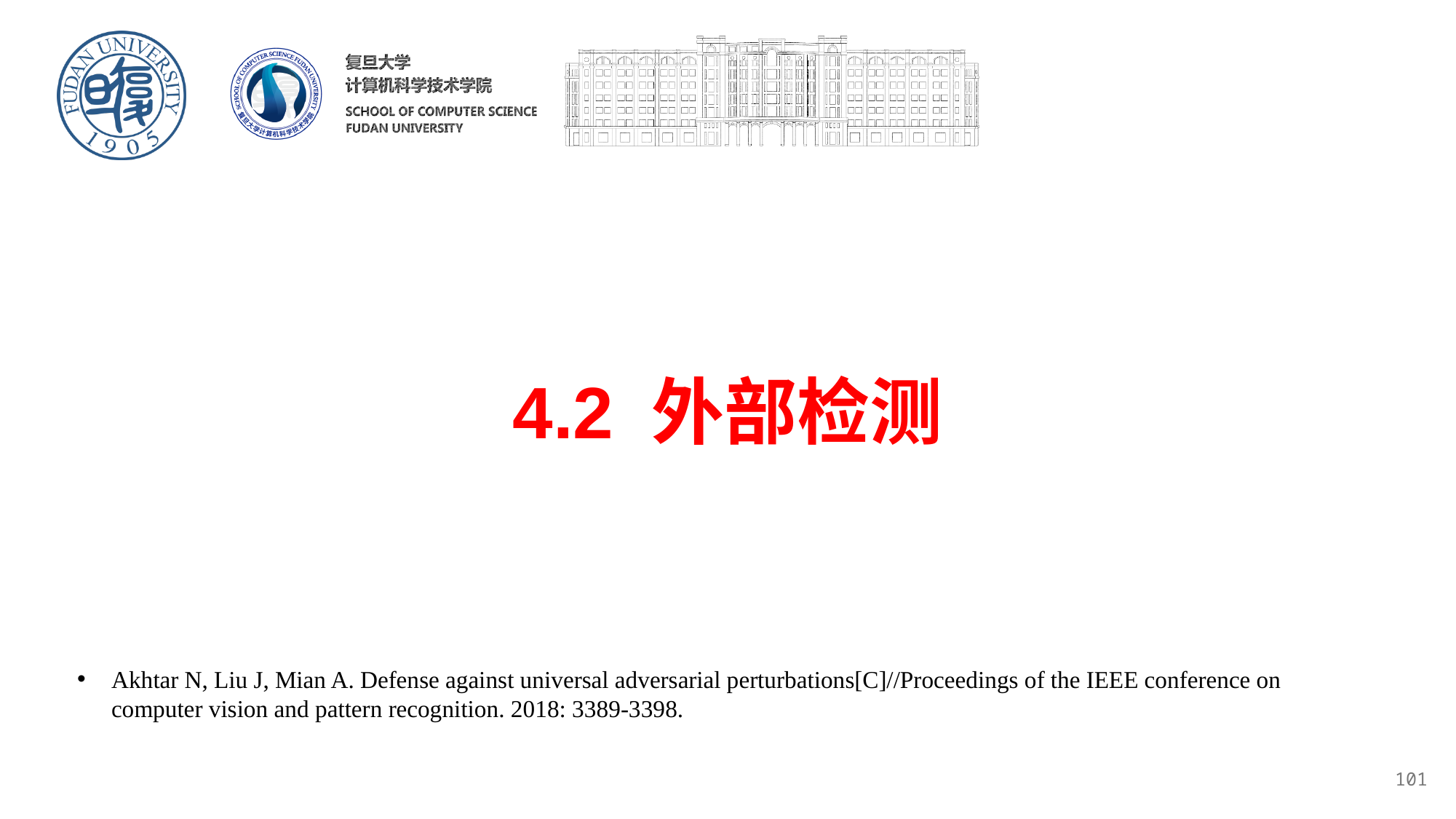

# 4.2 外部检测
Akhtar N, Liu J, Mian A. Defense against universal adversarial perturbations[C]//Proceedings of the IEEE conference on computer vision and pattern recognition. 2018: 3389-3398.